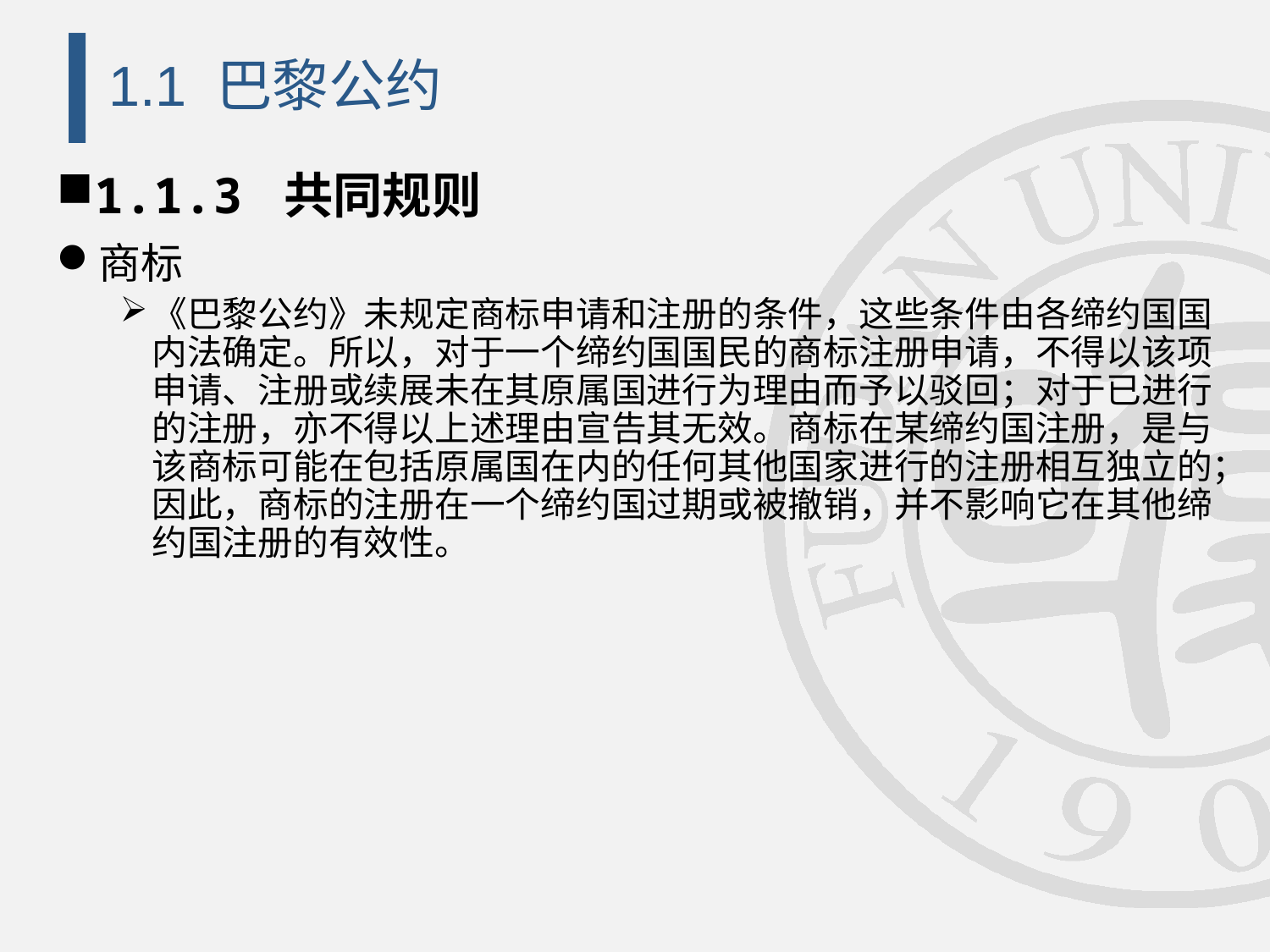

# 1.1 巴黎公约
1.1.3 共同规则
商标
《巴黎公约》未规定商标申请和注册的条件，这些条件由各缔约国国内法确定。所以，对于一个缔约国国民的商标注册申请，不得以该项申请、注册或续展未在其原属国进行为理由而予以驳回；对于已进行的注册，亦不得以上述理由宣告其无效。商标在某缔约国注册，是与该商标可能在包括原属国在内的任何其他国家进行的注册相互独立的；因此，商标的注册在一个缔约国过期或被撤销，并不影响它在其他缔约国注册的有效性。